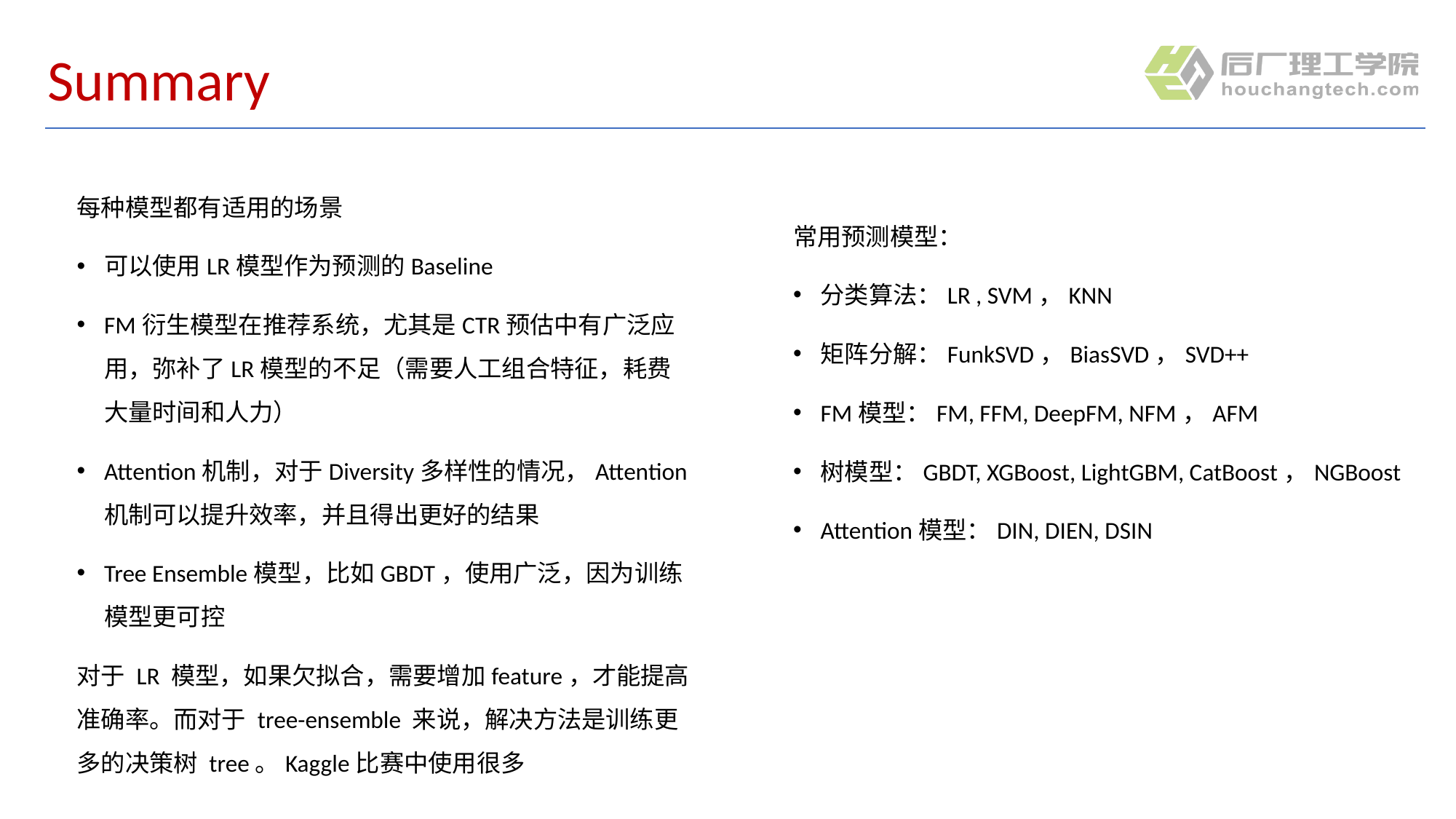

# Summary
每种模型都有适用的场景
可以使用LR模型作为预测的Baseline
FM衍生模型在推荐系统，尤其是CTR预估中有广泛应用，弥补了LR模型的不足（需要人工组合特征，耗费大量时间和人力）
Attention机制，对于Diversity多样性的情况，Attention机制可以提升效率，并且得出更好的结果
Tree Ensemble模型，比如GBDT，使用广泛，因为训练模型更可控
对于 LR 模型，如果欠拟合，需要增加feature，才能提高准确率。而对于 tree-ensemble 来说，解决方法是训练更多的决策树 tree。Kaggle比赛中使用很多

常用预测模型：
分类算法：LR , SVM，KNN
矩阵分解：FunkSVD，BiasSVD，SVD++
FM模型：FM, FFM, DeepFM, NFM，AFM
树模型：GBDT, XGBoost, LightGBM, CatBoost，NGBoost
Attention模型：DIN, DIEN, DSIN